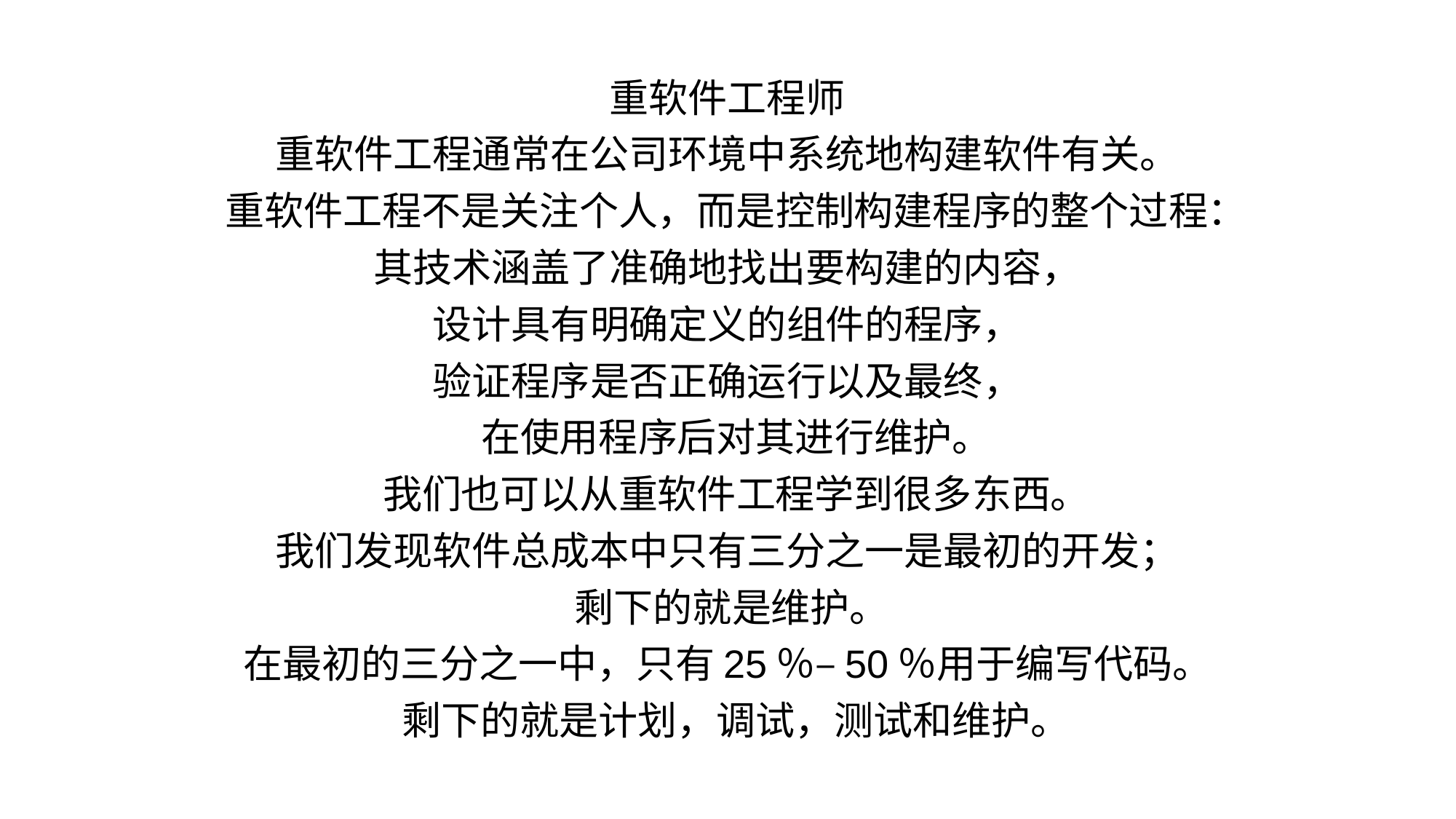

重软件工程师
重软件工程通常在公司环境中系统地构建软件有关。
 重软件工程不是关注个人，而是控制构建程序的整个过程：
其技术涵盖了准确地找出要构建的内容，
设计具有明确定义的组件的程序，
验证程序是否正确运行以及最终，
 在使用程序后对其进行维护。
 我们也可以从重软件工程学到很多东西。
我们发现软件总成本中只有三分之一是最初的开发；
 剩下的就是维护。
在最初的三分之一中，只有25％–50％用于编写代码。
 剩下的就是计划，调试，测试和维护。